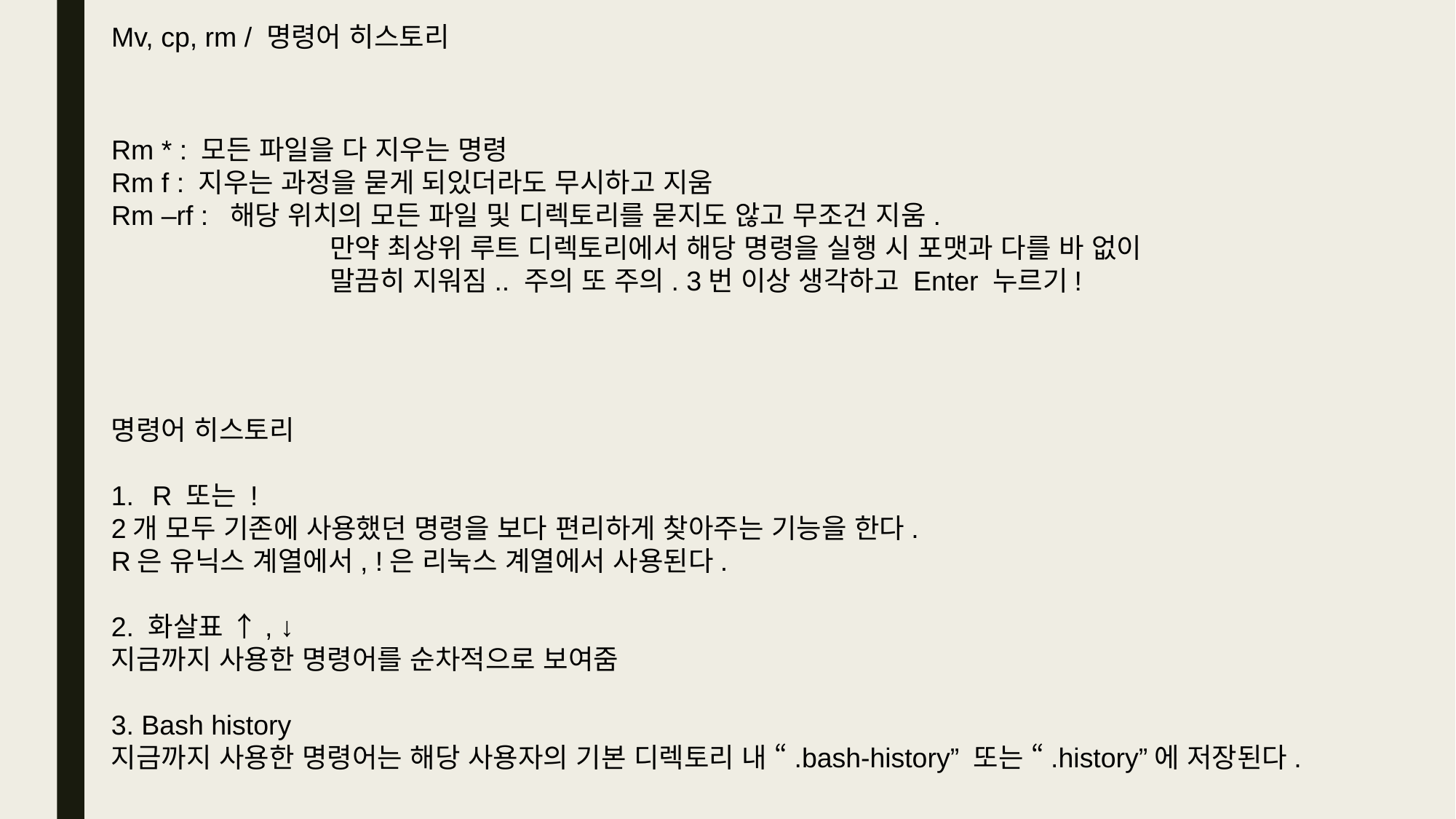

Mv, cp, rm / 명령어 히스토리
Rm * : 모든 파일을 다 지우는 명령
Rm f : 지우는 과정을 묻게 되있더라도 무시하고 지움
Rm –rf :  해당 위치의 모든 파일 및 디렉토리를 묻지도 않고 무조건 지움.
		만약 최상위 루트 디렉토리에서 해당 명령을 실행 시 포맷과 다를 바 없이
		말끔히 지워짐.. 주의 또 주의. 3번 이상 생각하고 Enter 누르기!
명령어 히스토리

R 또는 !
2개 모두 기존에 사용했던 명령을 보다 편리하게 찾아주는 기능을 한다.
R은 유닉스 계열에서, !은 리눅스 계열에서 사용된다.

2. 화살표 ↑, ↓
지금까지 사용한 명령어를 순차적으로 보여줌

3. Bash history
지금까지 사용한 명령어는 해당 사용자의 기본 디렉토리 내 “.bash-history” 또는 “.history”에 저장된다.